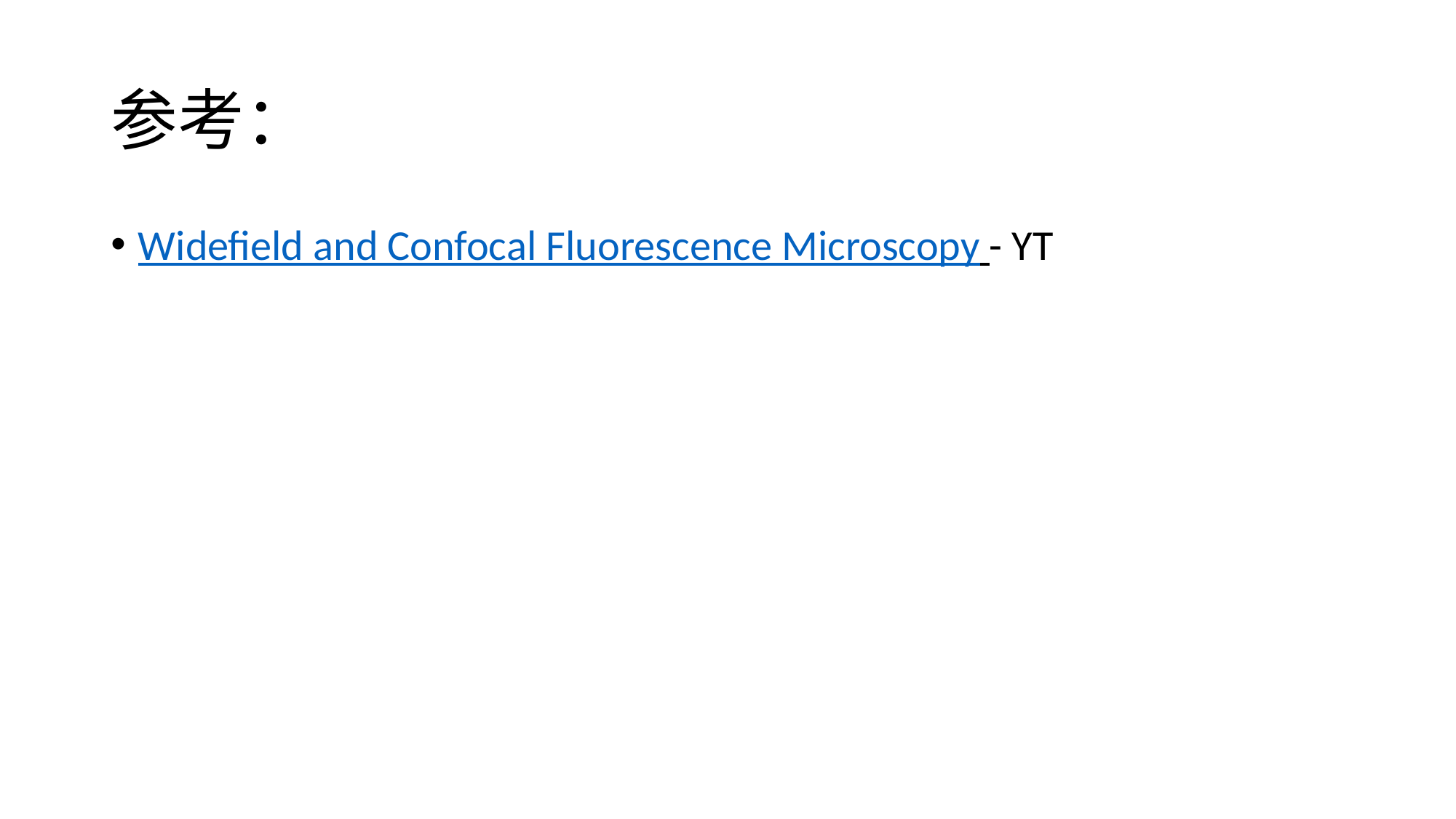

# 参考：
Widefield and Confocal Fluorescence Microscopy - YT